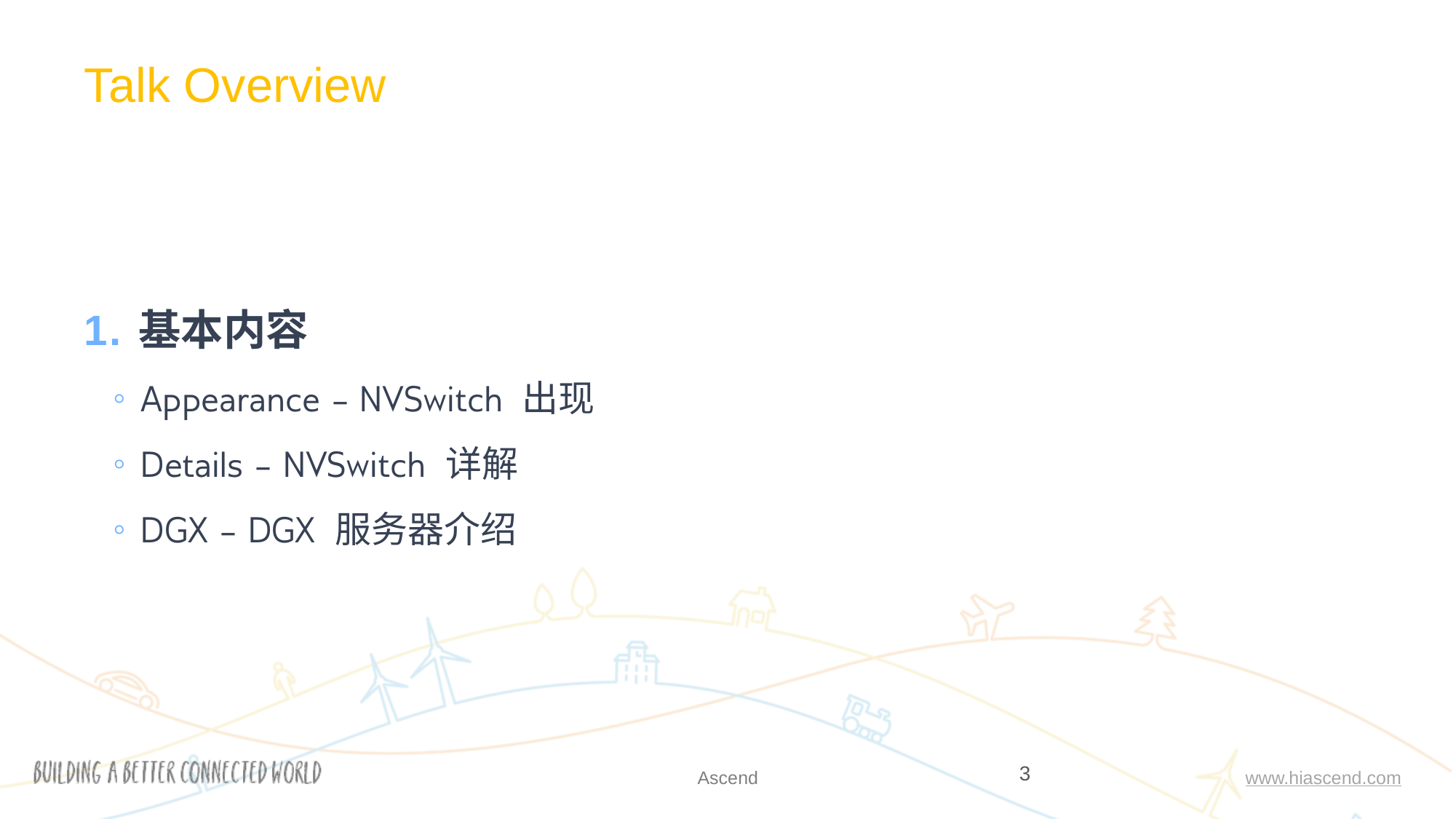

Talk Overview
基本内容
Appearance – NVSwitch 出现
Details – NVSwitch 详解
DGX – DGX 服务器介绍